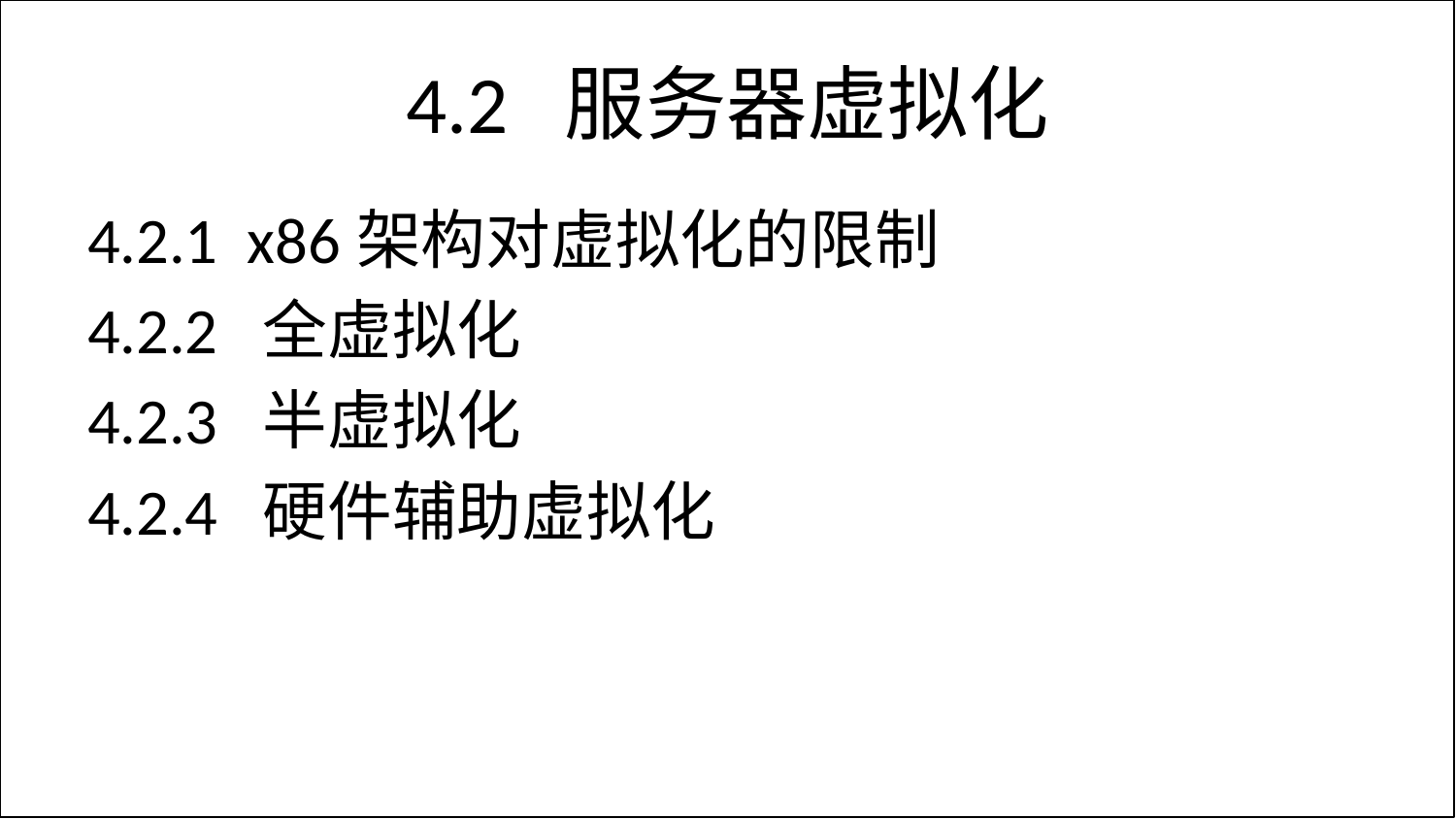

# 4.2  服务器虚拟化
4.2.1  x86架构对虚拟化的限制
4.2.2  全虚拟化
4.2.3  半虚拟化
4.2.4  硬件辅助虚拟化